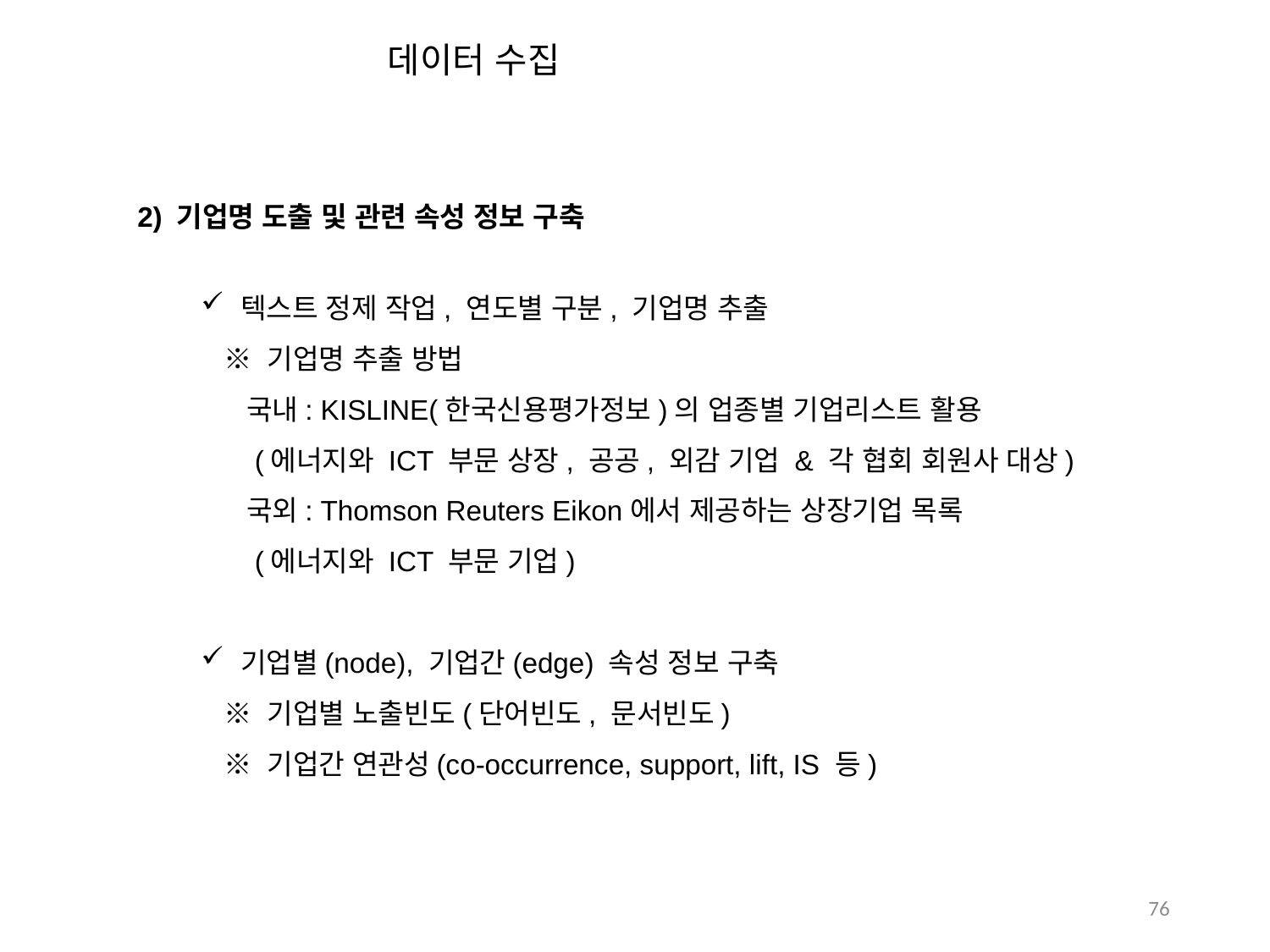

데이터 수집
2) 기업명 도출 및 관련 속성 정보 구축

텍스트 정제 작업, 연도별 구분, 기업명 추출
   ※ 기업명 추출 방법
     국내: KISLINE(한국신용평가정보)의 업종별 기업리스트 활용
      (에너지와 ICT 부문 상장, 공공, 외감 기업 & 각 협회 회원사 대상)
     국외: Thomson Reuters Eikon에서 제공하는 상장기업 목록
      (에너지와 ICT 부문 기업)

기업별(node), 기업간(edge) 속성 정보 구축
   ※ 기업별 노출빈도(단어빈도, 문서빈도)
   ※ 기업간 연관성(co-occurrence, support, lift, IS 등)
76